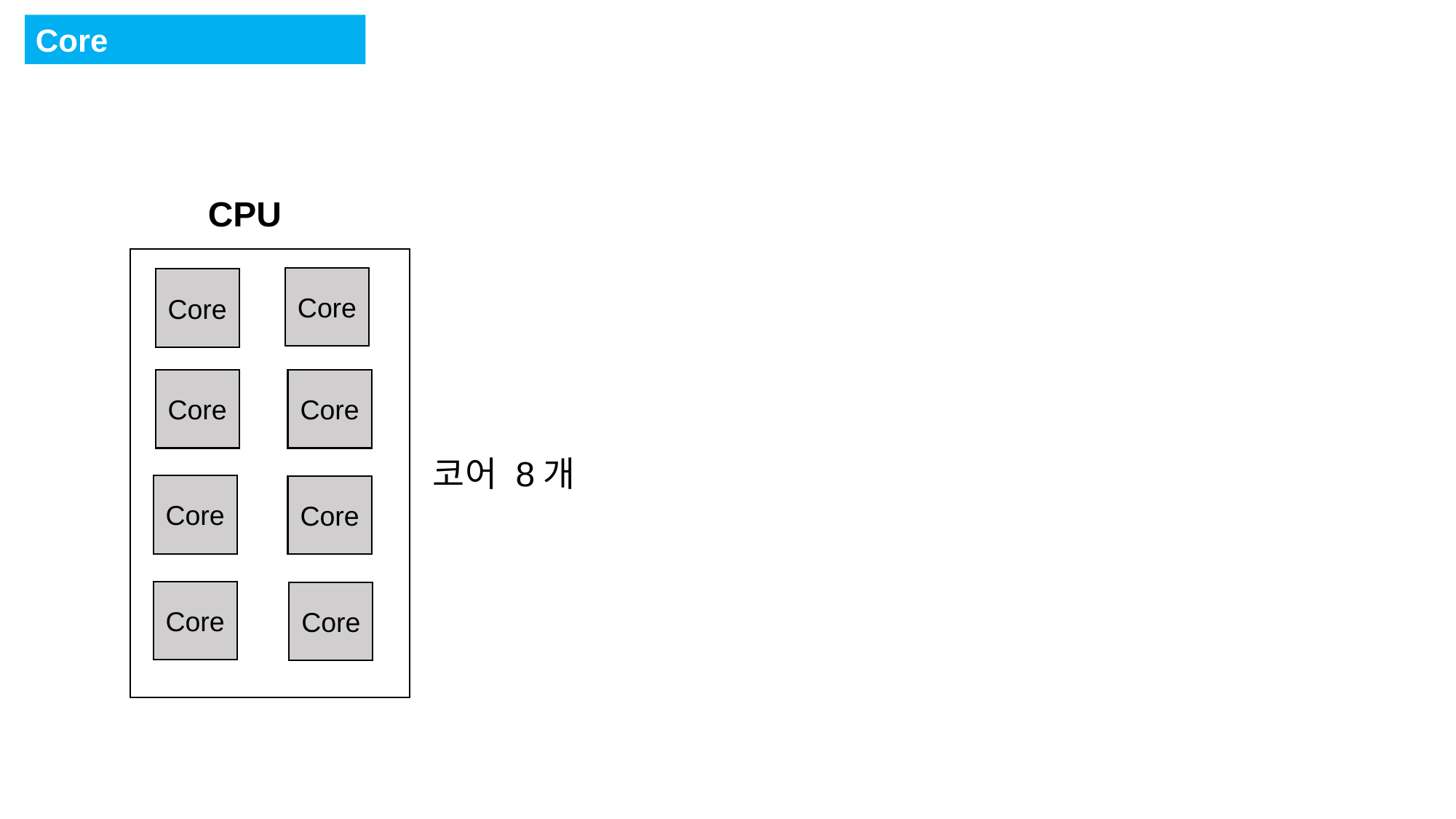

Core
CPU

Core
Core
Core
Core
코어 8개
Core
Core
Core
Core